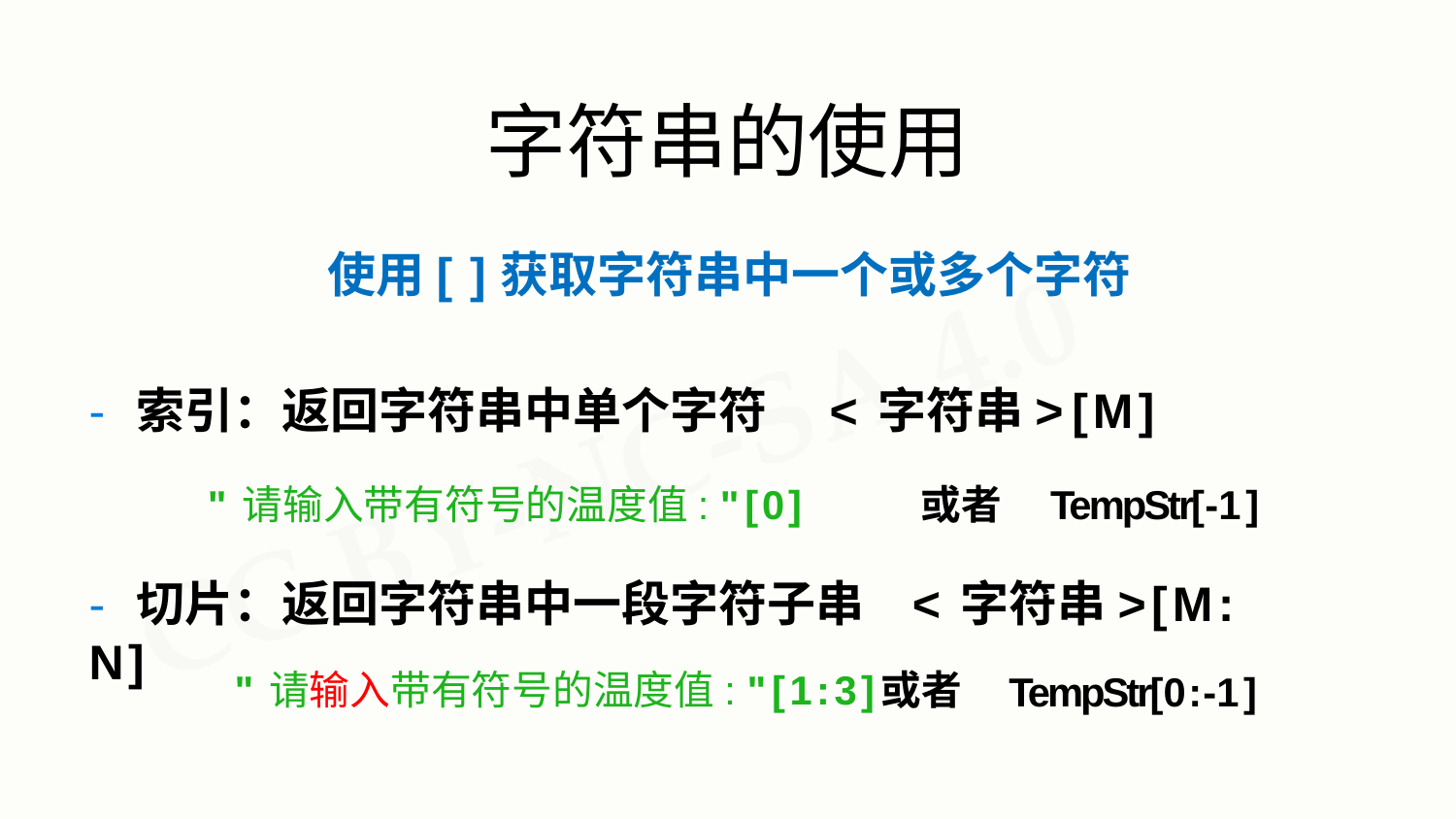

# 字符串的使用
使用[ ]获取字符串中一个或多个字符

- 索引：返回字符串中单个字符	<字符串>[M]
"请输入带有符号的温度值: "[0]	或者	TempStr[-1]

- 切片：返回字符串中一段字符子串	<字符串>[M: N]

"请输入带有符号的温度值: "[1:3]	或者
TempStr[0:-1]